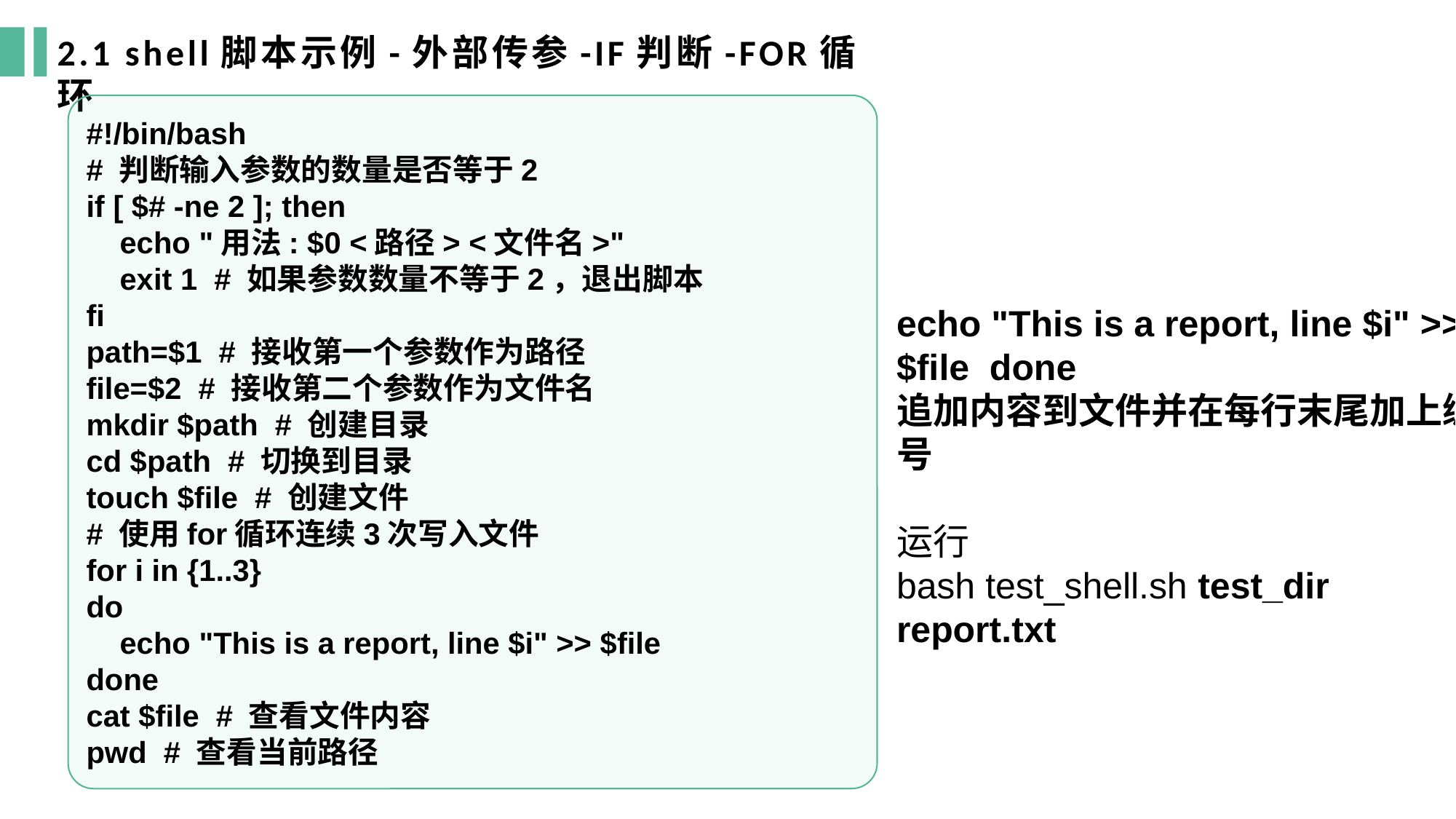

2.1 shell脚本示例-外部传参-IF判断-FOR循环
#!/bin/bash
# 判断输入参数的数量是否等于2
if [ $# -ne 2 ]; then
    echo "用法: $0 <路径> <文件名>"
    exit 1  # 如果参数数量不等于2，退出脚本
fi
path=$1  # 接收第一个参数作为路径
file=$2  # 接收第二个参数作为文件名
mkdir $path  # 创建目录
cd $path  # 切换到目录
touch $file  # 创建文件
# 使用for循环连续3次写入文件
for i in {1..3}
do
    echo "This is a report, line $i" >> $file
done
cat $file  # 查看文件内容
pwd  # 查看当前路径
echo "This is a report, line $i" >> $file  done
追加内容到文件并在每行末尾加上编号

运行
bash test_shell.sh test_dir report.txt